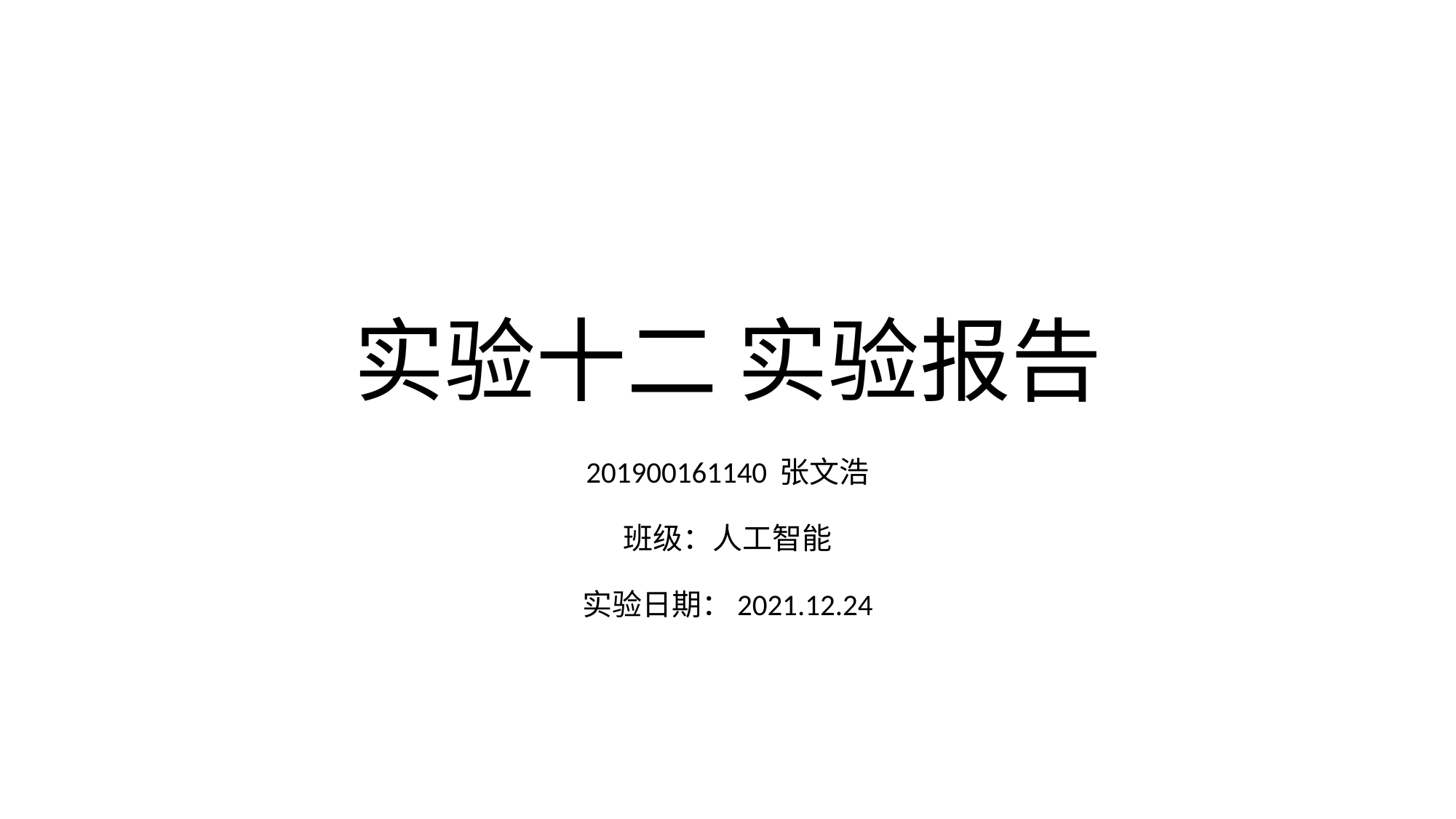

# 实验十二 实验报告
201900161140 张文浩
班级：人工智能
实验日期：2021.12.24